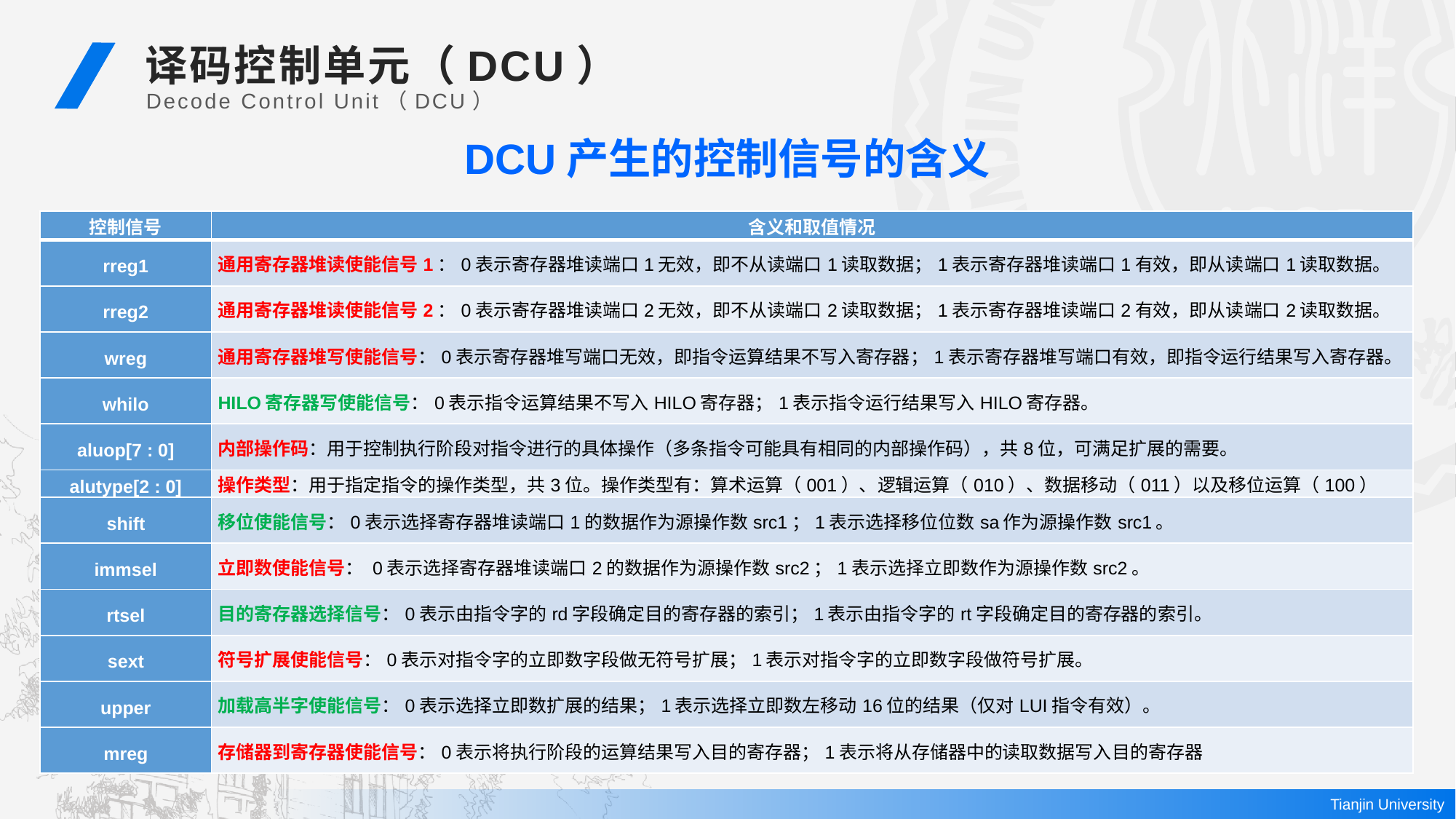

译码控制单元（DCU）
Decode Control Unit（DCU）
DCU产生的控制信号的含义
| 控制信号 | 含义和取值情况 |
| --- | --- |
| rreg1 | 通用寄存器堆读使能信号1：0表示寄存器堆读端口1无效，即不从读端口1读取数据；1表示寄存器堆读端口1有效，即从读端口1读取数据。 |
| rreg2 | 通用寄存器堆读使能信号2：0表示寄存器堆读端口2无效，即不从读端口2读取数据；1表示寄存器堆读端口2有效，即从读端口2读取数据。 |
| wreg | 通用寄存器堆写使能信号：0表示寄存器堆写端口无效，即指令运算结果不写入寄存器；1表示寄存器堆写端口有效，即指令运行结果写入寄存器。 |
| whilo | HILO寄存器写使能信号：0表示指令运算结果不写入HILO寄存器；1表示指令运行结果写入HILO寄存器。 |
| aluop[7 : 0] | 内部操作码：用于控制执行阶段对指令进行的具体操作（多条指令可能具有相同的内部操作码），共8位，可满足扩展的需要。 |
| alutype[2 : 0] | 操作类型：用于指定指令的操作类型，共3位。操作类型有：算术运算（001）、逻辑运算（010）、数据移动（011）以及移位运算（100） |
| shift | 移位使能信号：0表示选择寄存器堆读端口1的数据作为源操作数src1；1表示选择移位位数sa作为源操作数src1。 |
| immsel | 立即数使能信号： 0表示选择寄存器堆读端口2的数据作为源操作数src2；1表示选择立即数作为源操作数src2。 |
| rtsel | 目的寄存器选择信号：0表示由指令字的rd字段确定目的寄存器的索引；1表示由指令字的rt字段确定目的寄存器的索引。 |
| sext | 符号扩展使能信号：0表示对指令字的立即数字段做无符号扩展；1表示对指令字的立即数字段做符号扩展。 |
| upper | 加载高半字使能信号：0表示选择立即数扩展的结果；1表示选择立即数左移动16位的结果（仅对LUI指令有效）。 |
| mreg | 存储器到寄存器使能信号：0表示将执行阶段的运算结果写入目的寄存器；1表示将从存储器中的读取数据写入目的寄存器 |